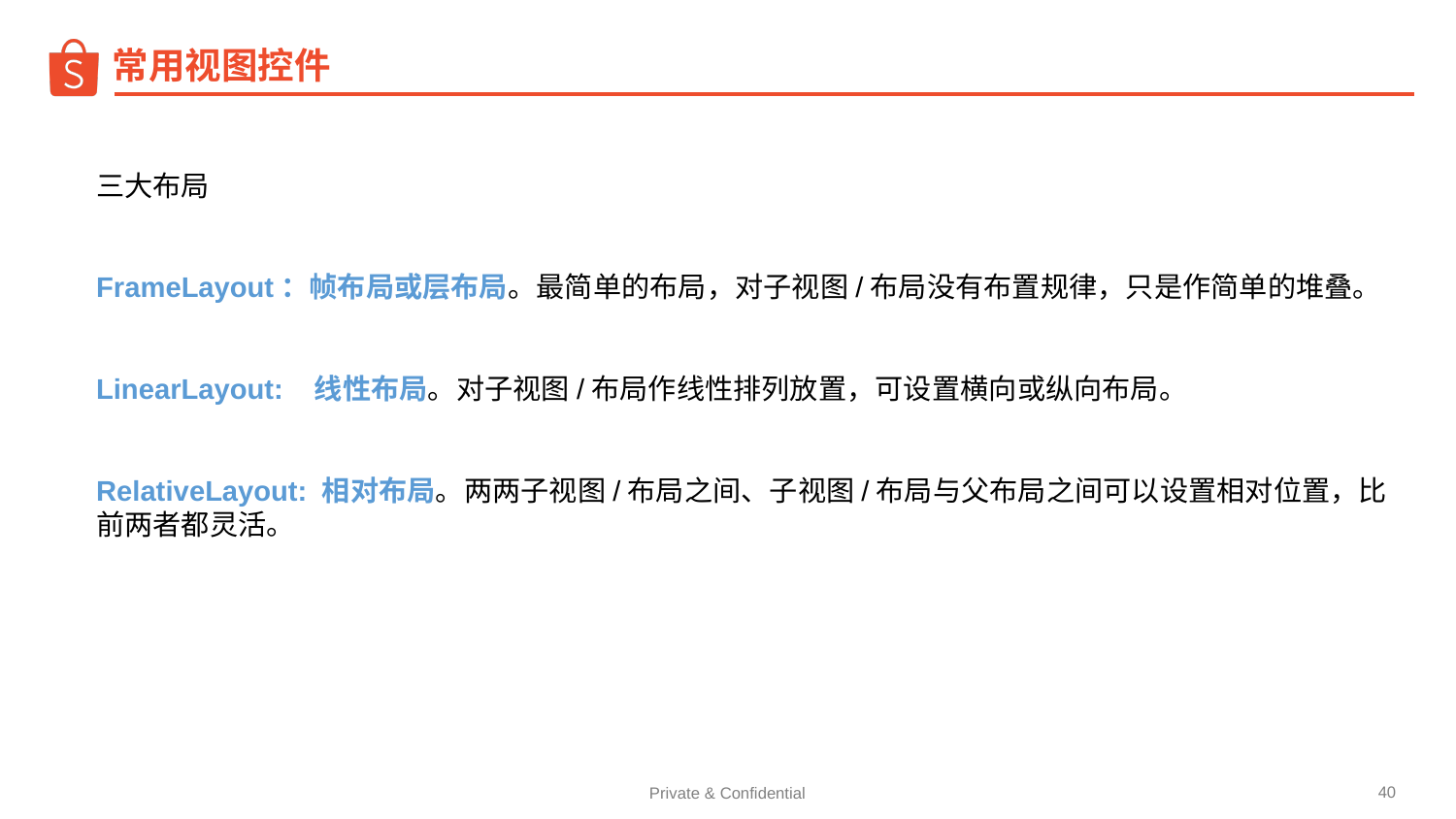

常用视图控件
三大布局
FrameLayout：帧布局或层布局。最简单的布局，对子视图/布局没有布置规律，只是作简单的堆叠。

LinearLayout:   线性布局。对子视图/布局作线性排列放置，可设置横向或纵向布局。

RelativeLayout: 相对布局。两两子视图/布局之间、子视图/布局与父布局之间可以设置相对位置，比前两者都灵活。
40